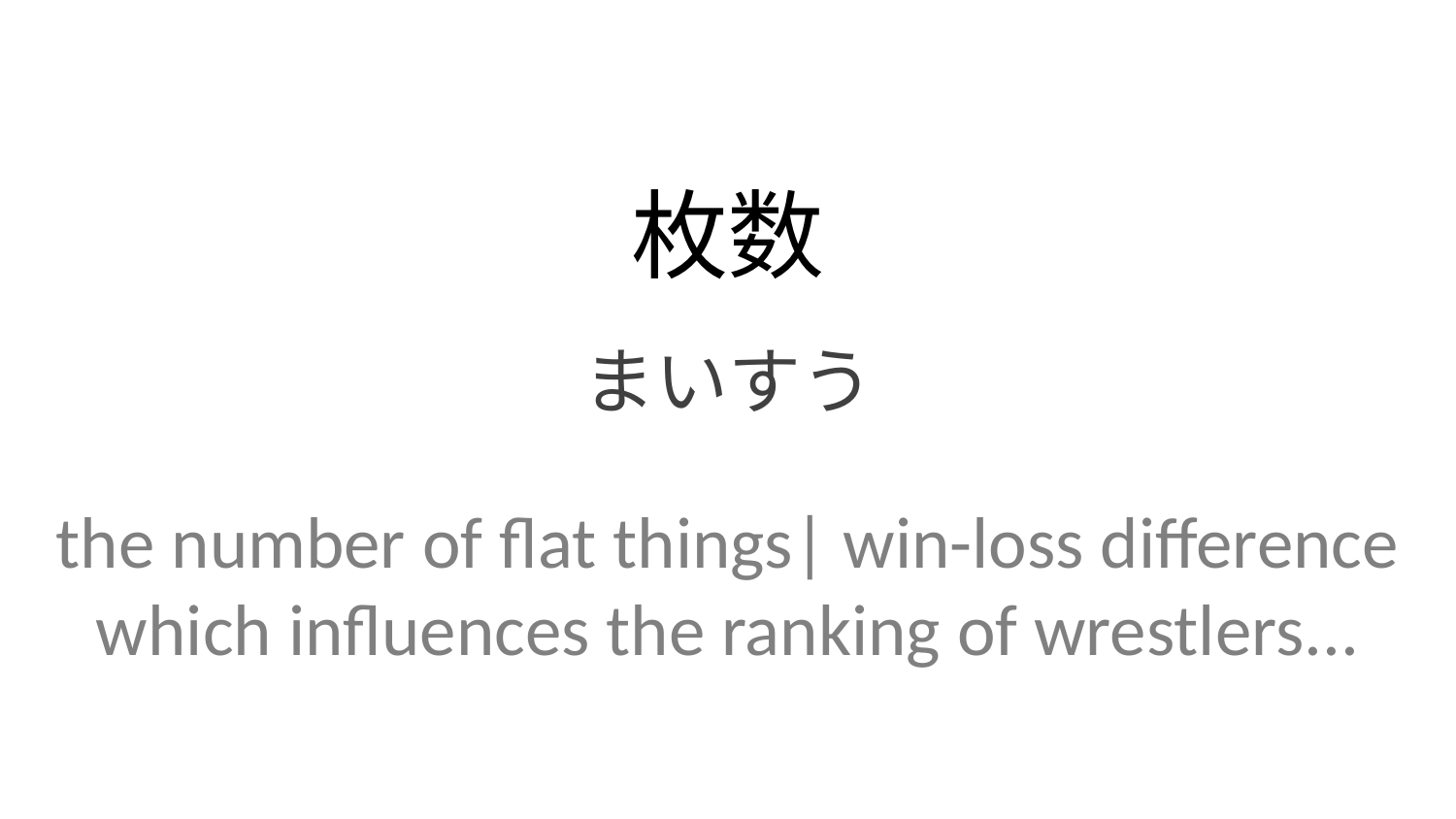

枚数

まいすう
the number of flat things| win-loss difference which influences the ranking of wrestlers...